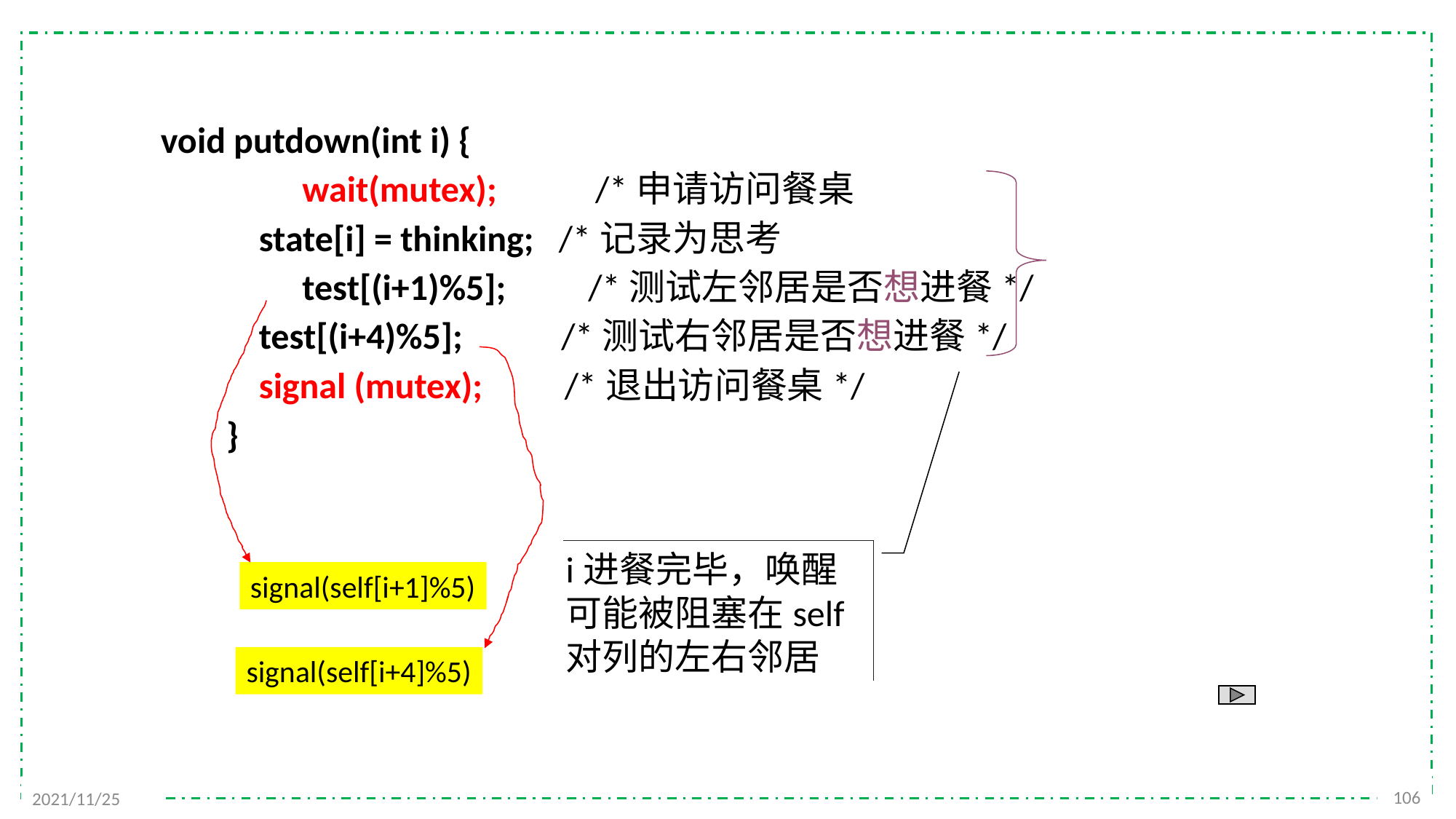

void putdown(int i) {
		wait(mutex);            /*申请访问餐桌
            state[i] = thinking;   /*记录为思考
		test[(i+1)%5];          /*测试左邻居是否想进餐*/
            test[(i+4)%5];            /*测试右邻居是否想进餐*/
            signal (mutex);          /*退出访问餐桌*/
        }

i进餐完毕，唤醒
可能被阻塞在self
对列的左右邻居

signal(self[i+1]%5)
signal(self[i+4]%5)

106
2021/11/25